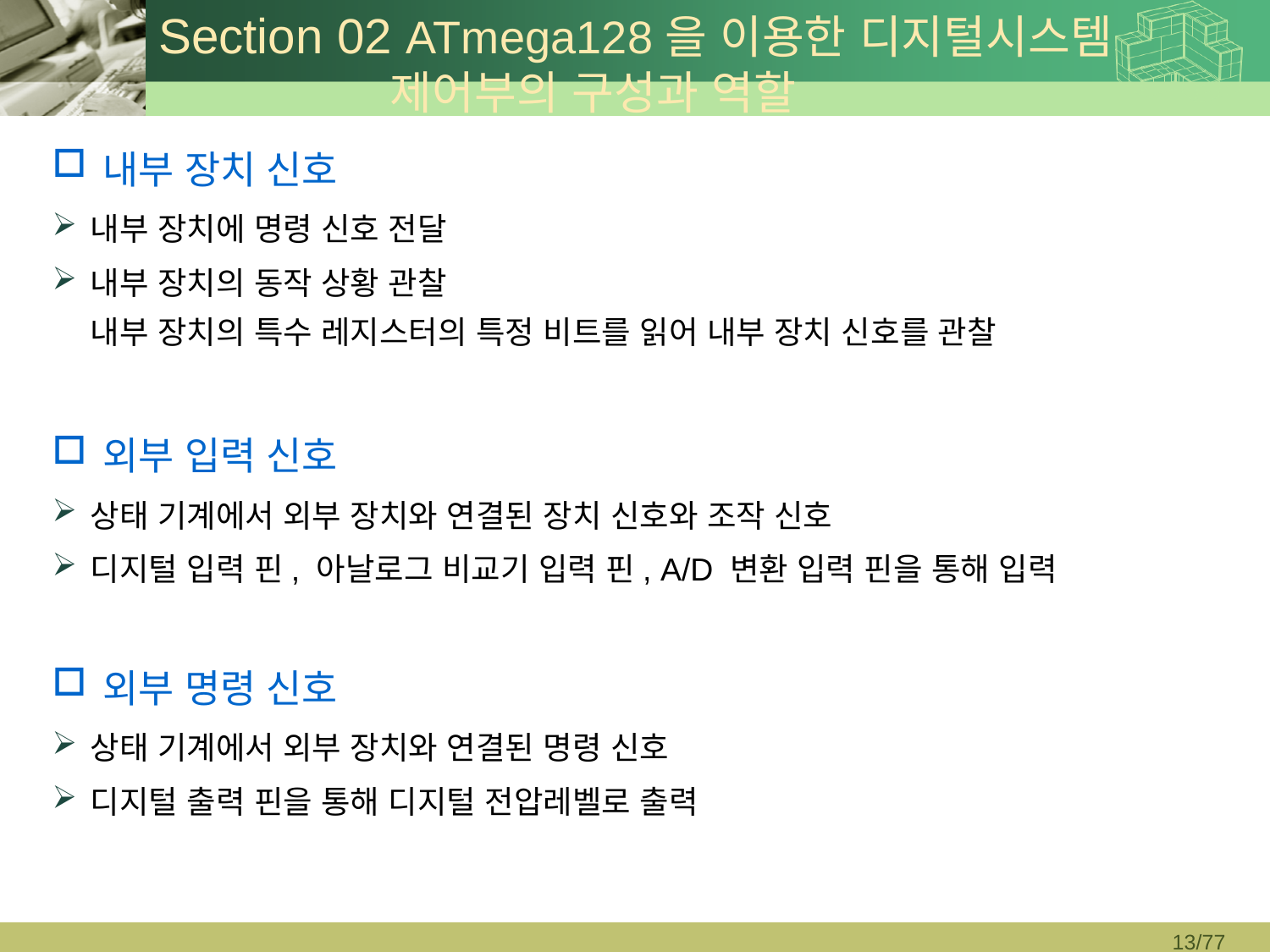

# Section 02 ATmega128을 이용한 디지털시스템 제어부의 구성과 역할
내부 장치 신호
내부 장치에 명령 신호 전달
내부 장치의 동작 상황 관찰
내부 장치의 특수 레지스터의 특정 비트를 읽어 내부 장치 신호를 관찰

외부 입력 신호
상태 기계에서 외부 장치와 연결된 장치 신호와 조작 신호
디지털 입력 핀, 아날로그 비교기 입력 핀, A/D 변환 입력 핀을 통해 입력

외부 명령 신호
상태 기계에서 외부 장치와 연결된 명령 신호
디지털 출력 핀을 통해 디지털 전압레벨로 출력